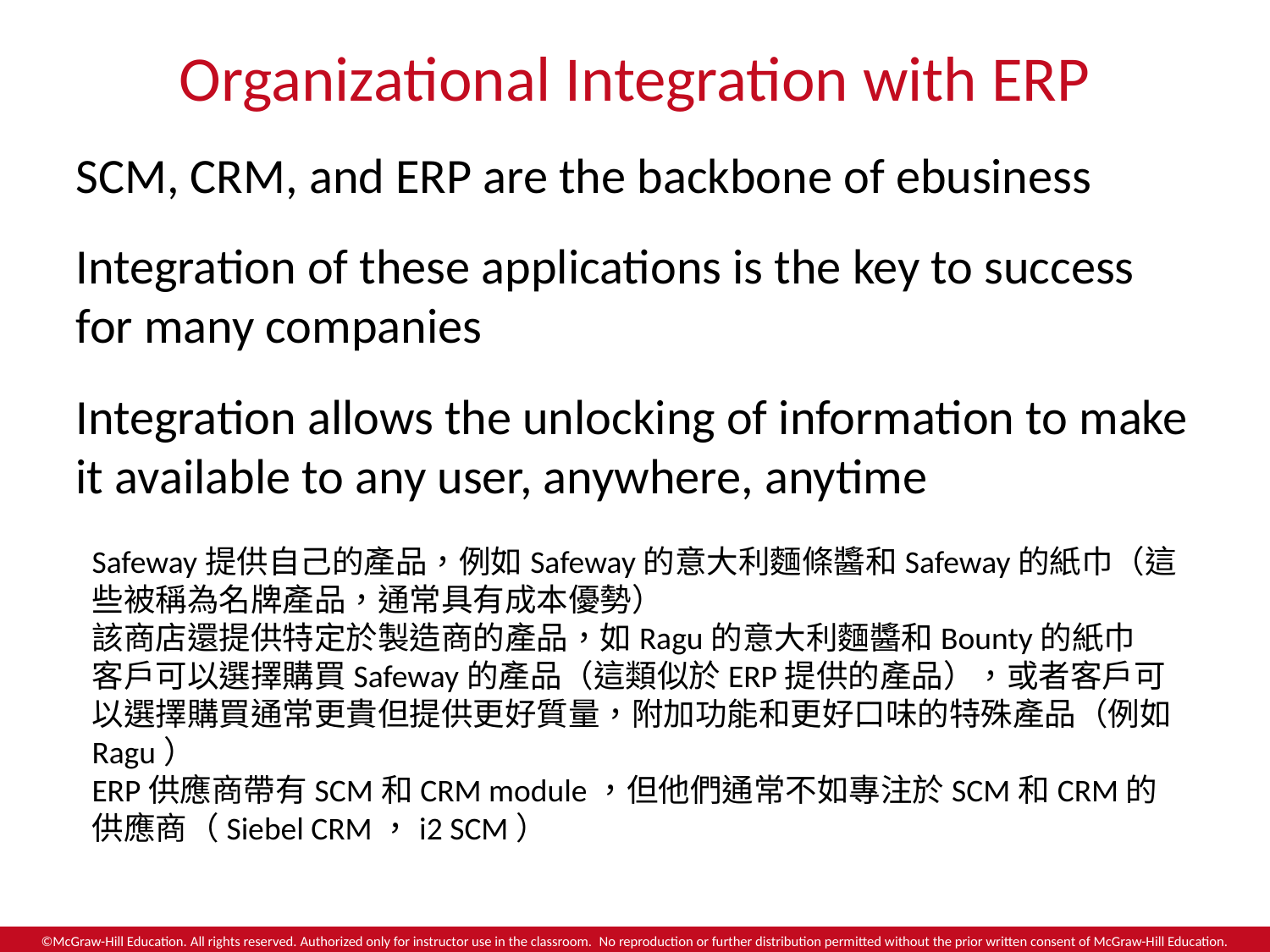

# Organizational Integration with ERP
SCM, CRM, and ERP are the backbone of ebusiness
Integration of these applications is the key to success for many companies
Integration allows the unlocking of information to make it available to any user, anywhere, anytime
Safeway提供自己的產品，例如Safeway的意大利麵條醬和Safeway的紙巾（這些被稱為名牌產品，通常具有成本優勢）
該商店還提供特定於製造商的產品，如Ragu的意大利麵醬和Bounty的紙巾
客戶可以選擇購買Safeway的產品（這類似於ERP提供的產品），或者客戶可以選擇購買通常更貴但提供更好質量，附加功能和更好口味的特殊產品（例如Ragu）
ERP供應商帶有SCM和CRM module，但他們通常不如專注於SCM和CRM的供應商（Siebel CRM，i2 SCM）